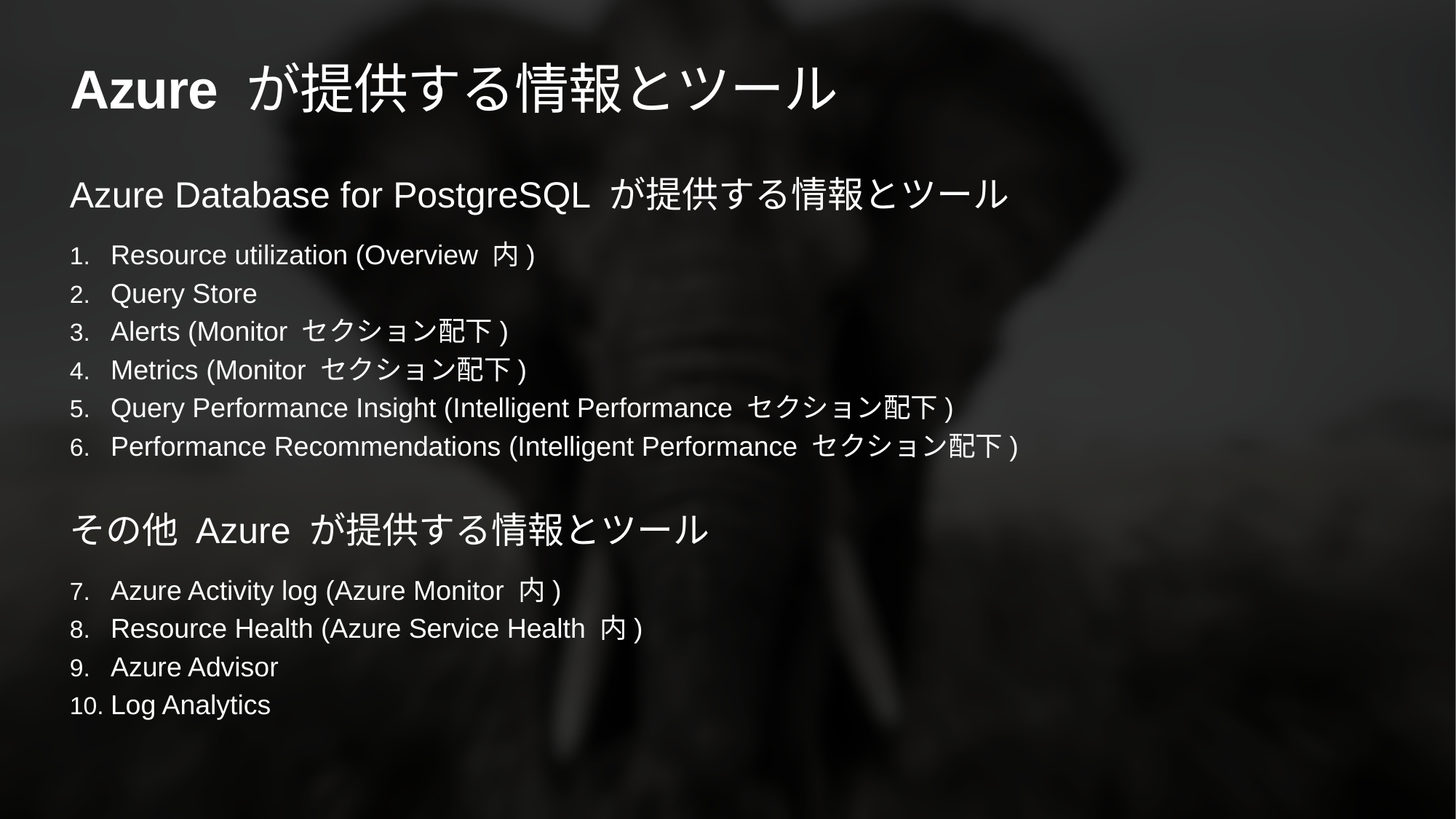

# Azure が提供する情報とツール
Azure Database for PostgreSQL が提供する情報とツール

Resource utilization (Overview 内)
Query Store
Alerts (Monitor セクション配下)
Metrics (Monitor セクション配下)
Query Performance Insight (Intelligent Performance セクション配下)
Performance Recommendations (Intelligent Performance セクション配下)

その他 Azure が提供する情報とツール

Azure Activity log (Azure Monitor 内)
Resource Health (Azure Service Health 内)
Azure Advisor
Log Analytics